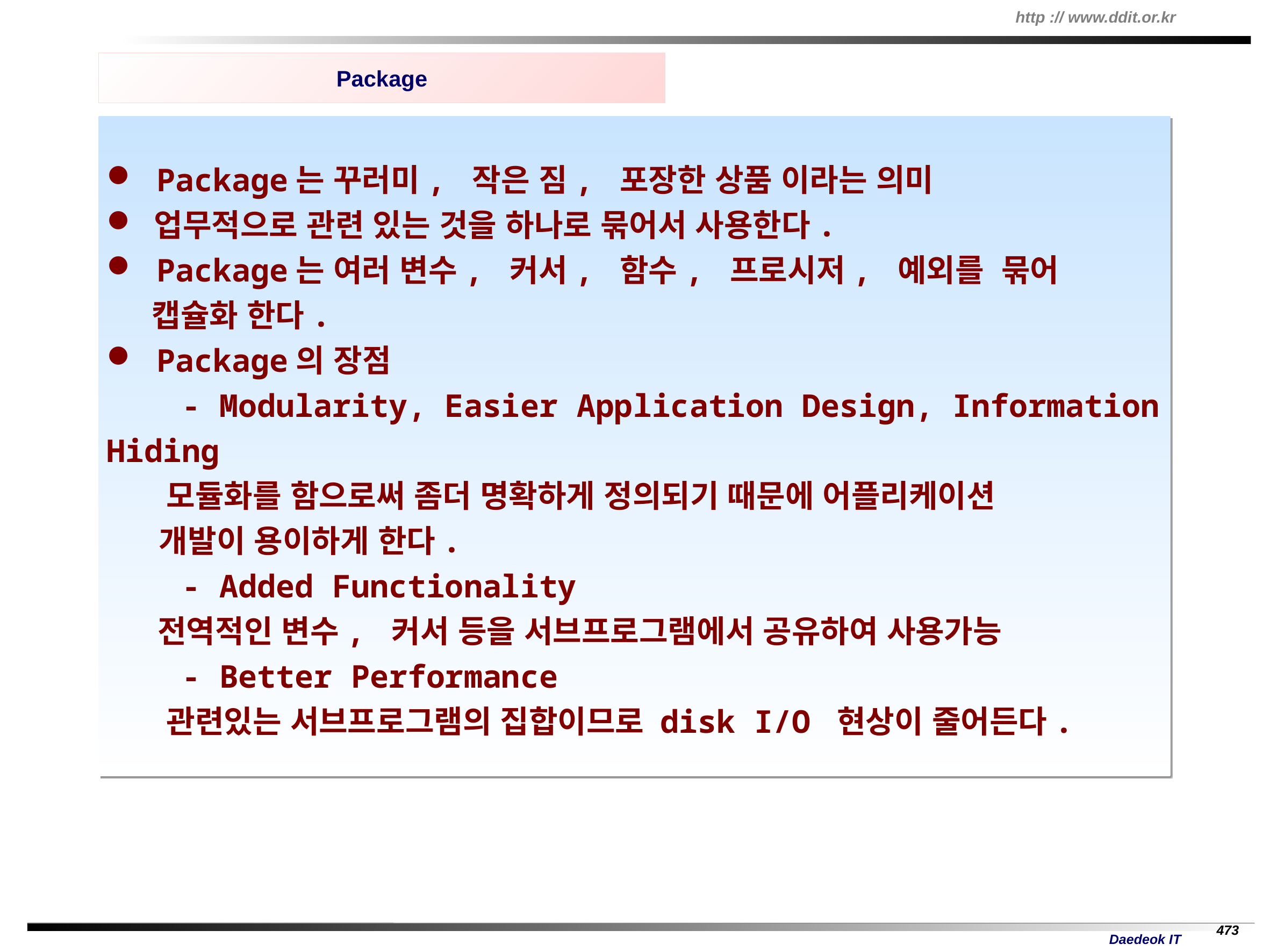

Package
 Package는 꾸러미, 작은 짐, 포장한 상품 이라는 의미
 업무적으로 관련 있는 것을 하나로 묶어서 사용한다.
 Package는 여러 변수, 커서, 함수, 프로시저, 예외를  묶어
   캡슐화 한다.
 Package의 장점
    - Modularity, Easier Application Design, Information Hiding
      모듈화를 함으로써 좀더 명확하게 정의되기 때문에 어플리케이션
      개발이 용이하게 한다.
    - Added Functionality
     전역적인 변수, 커서 등을 서브프로그램에서 공유하여 사용가능
    - Better Performance
      관련있는 서브프로그램의 집합이므로 disk I/O 현상이 줄어든다.